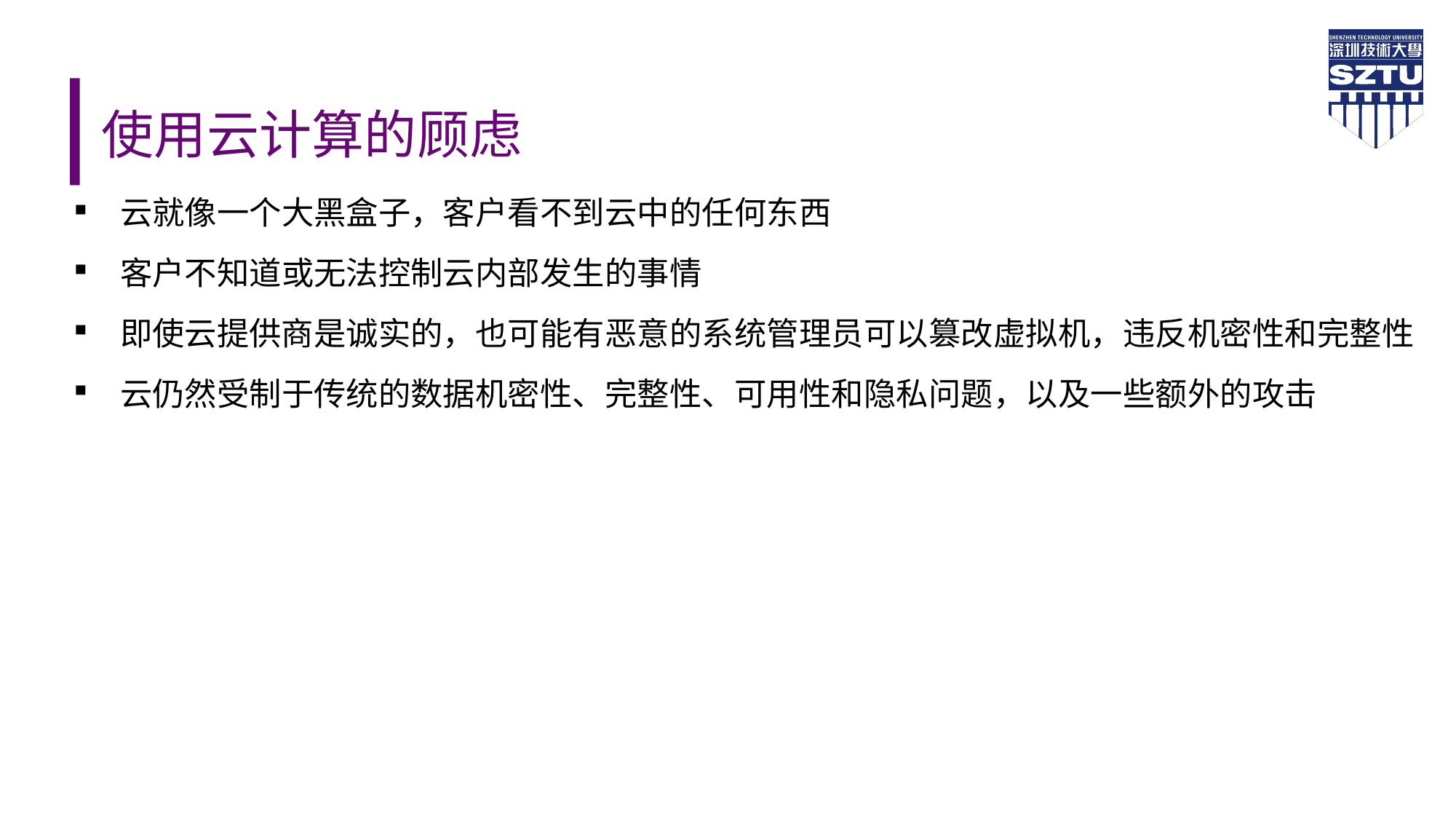

# 使用云计算的顾虑
云就像一个大黑盒子，客户看不到云中的任何东西
客户不知道或无法控制云内部发生的事情
即使云提供商是诚实的，也可能有恶意的系统管理员可以篡改虚拟机，违反机密性和完整性
云仍然受制于传统的数据机密性、完整性、可用性和隐私问题，以及一些额外的攻击